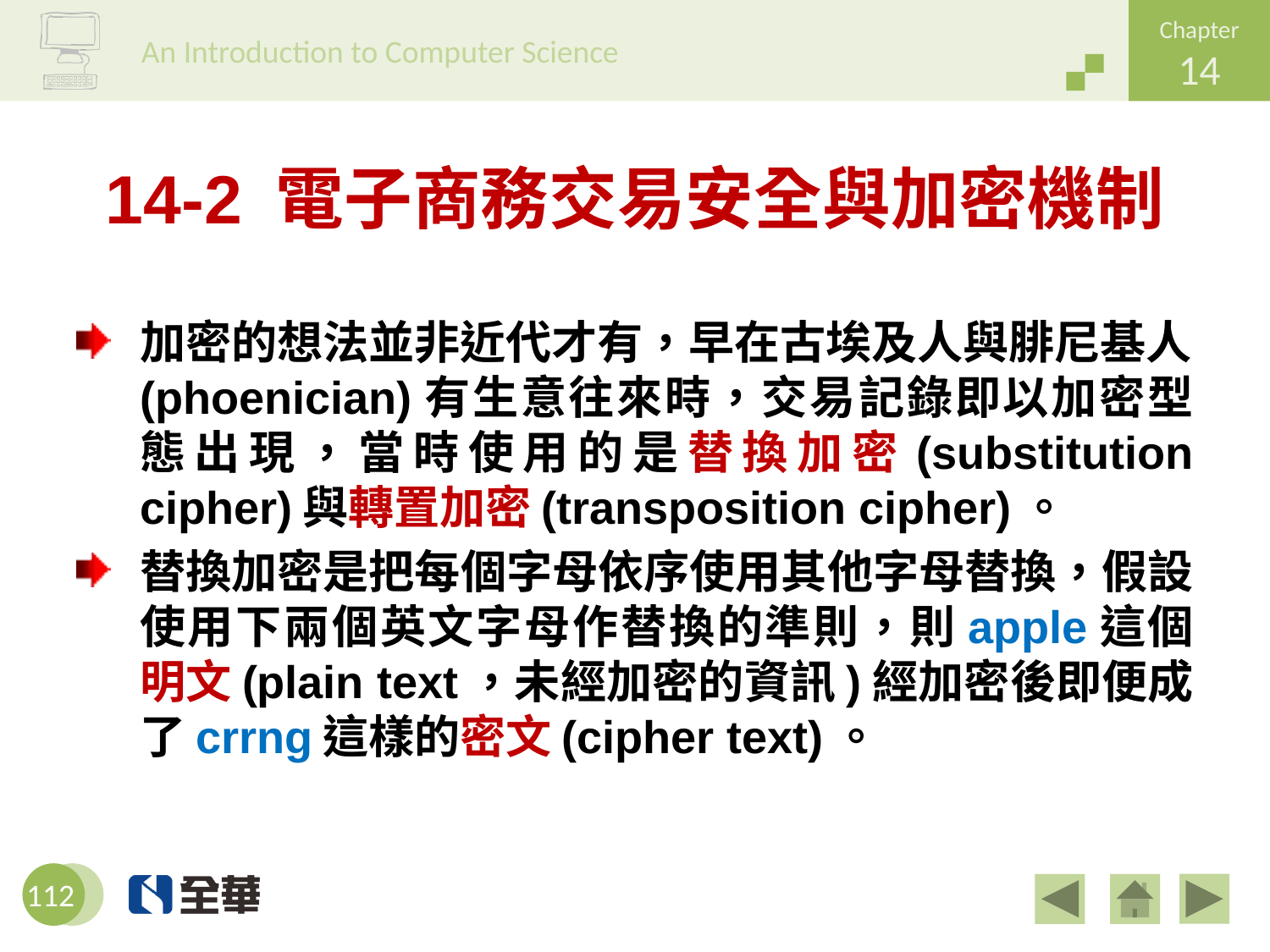

# 14-2 電子商務交易安全與加密機制
加密的想法並非近代才有，早在古埃及人與腓尼基人(phoenician)有生意往來時，交易記錄即以加密型態出現，當時使用的是替換加密(substitution cipher)與轉置加密(transposition cipher)。
替換加密是把每個字母依序使用其他字母替換，假設使用下兩個英文字母作替換的準則，則apple這個明文(plain text，未經加密的資訊)經加密後即便成了crrng這樣的密文(cipher text)。